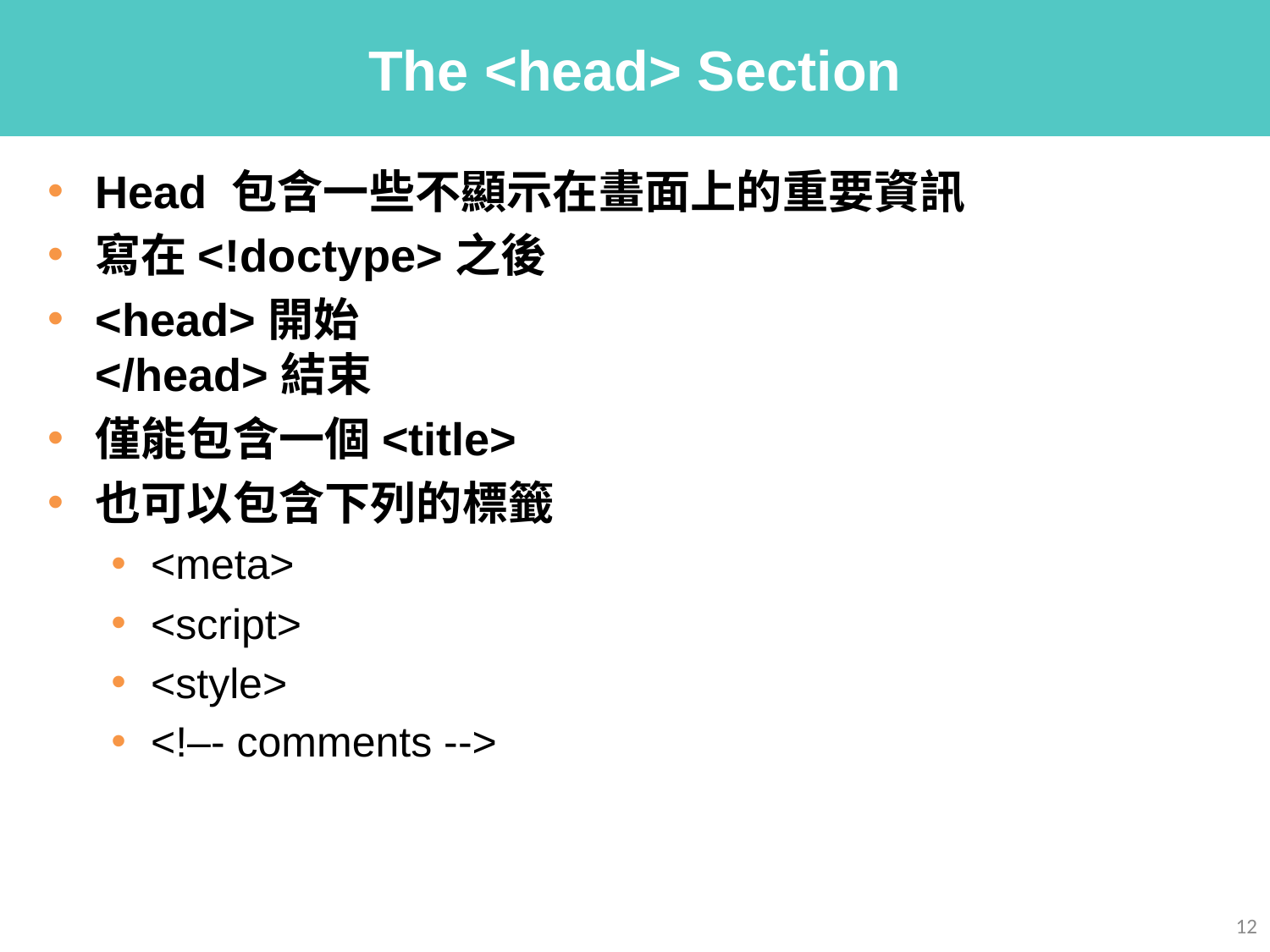

# The <head> Section
Head 包含一些不顯示在畫面上的重要資訊
寫在<!doctype>之後
<head>開始
</head>結束
僅能包含一個<title>
也可以包含下列的標籤
<meta>
<script>
<style>
<!–- comments -->
12